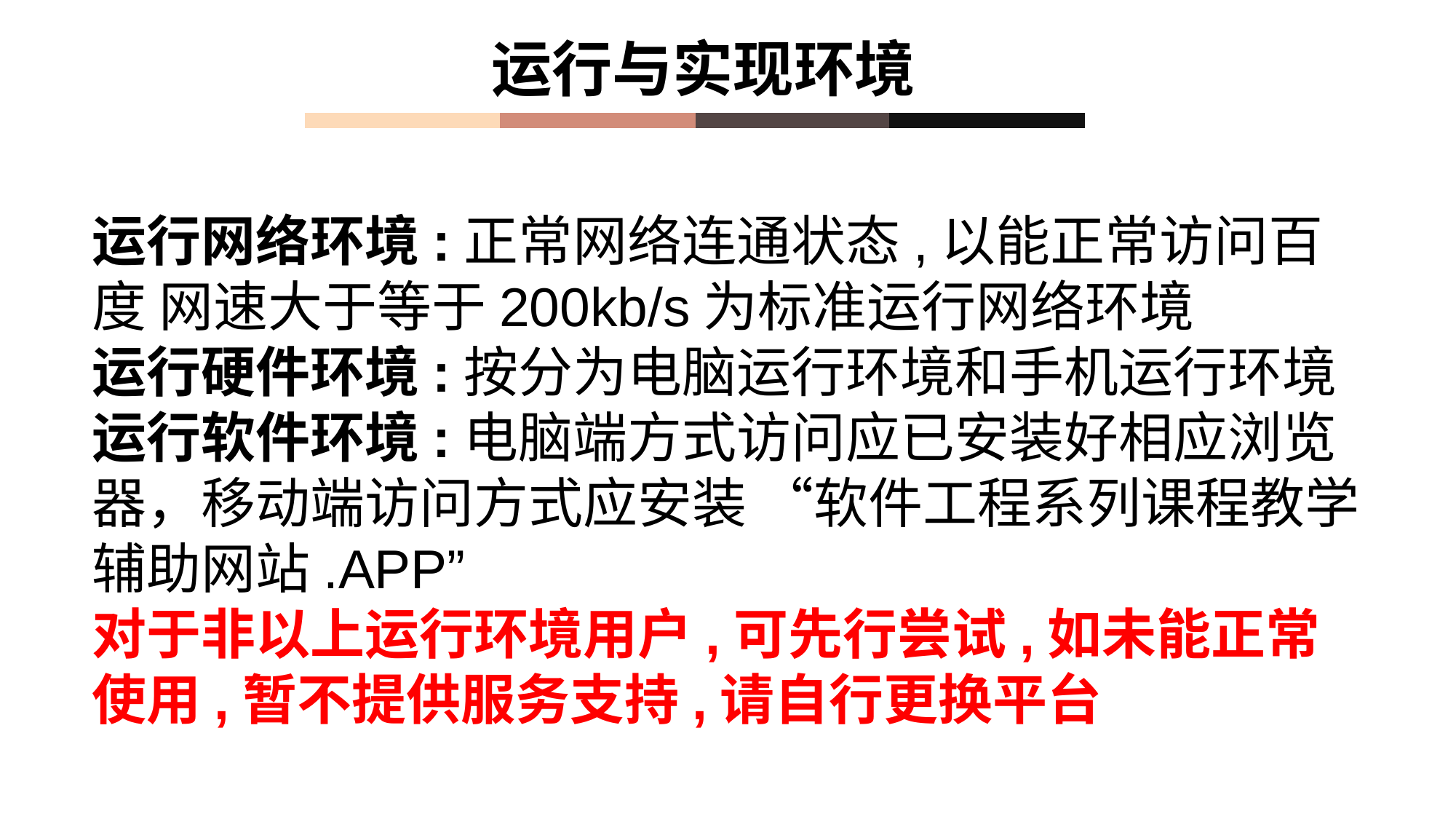

运行与实现环境
运行网络环境:正常网络连通状态,以能正常访问百度 网速大于等于200kb/s为标准运行网络环境
运行硬件环境:按分为电脑运行环境和手机运行环境
运行软件环境:电脑端方式访问应已安装好相应浏览器，移动端访问方式应安装 “软件工程系列课程教学辅助网站.APP”
对于非以上运行环境用户,可先行尝试,如未能正常使用,暂不提供服务支持,请自行更换平台